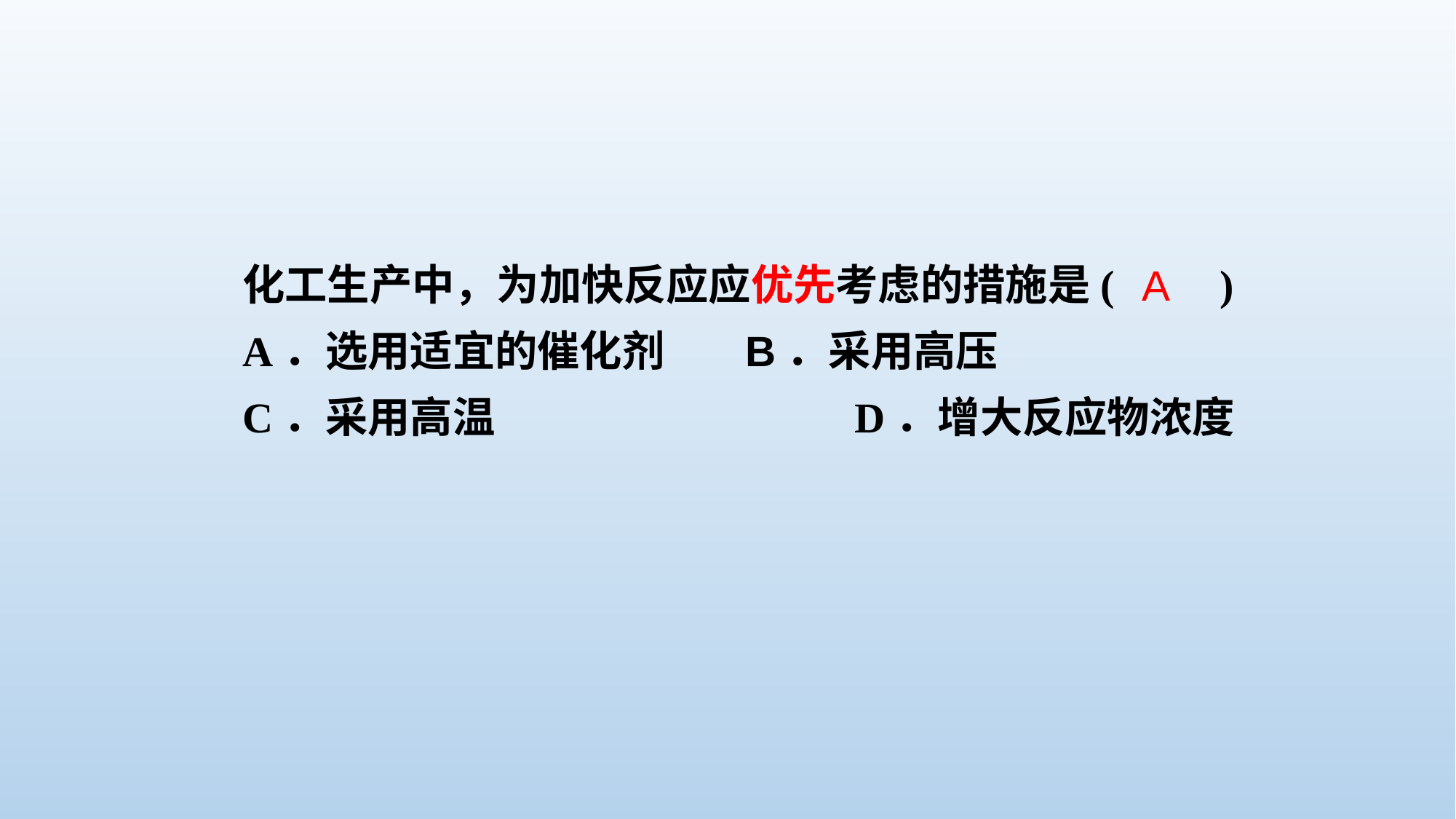

化工生产中，为加快反应应优先考虑的措施是(　　)
A．选用适宜的催化剂 	B．采用高压
C．采用高温    			D．增大反应物浓度
A